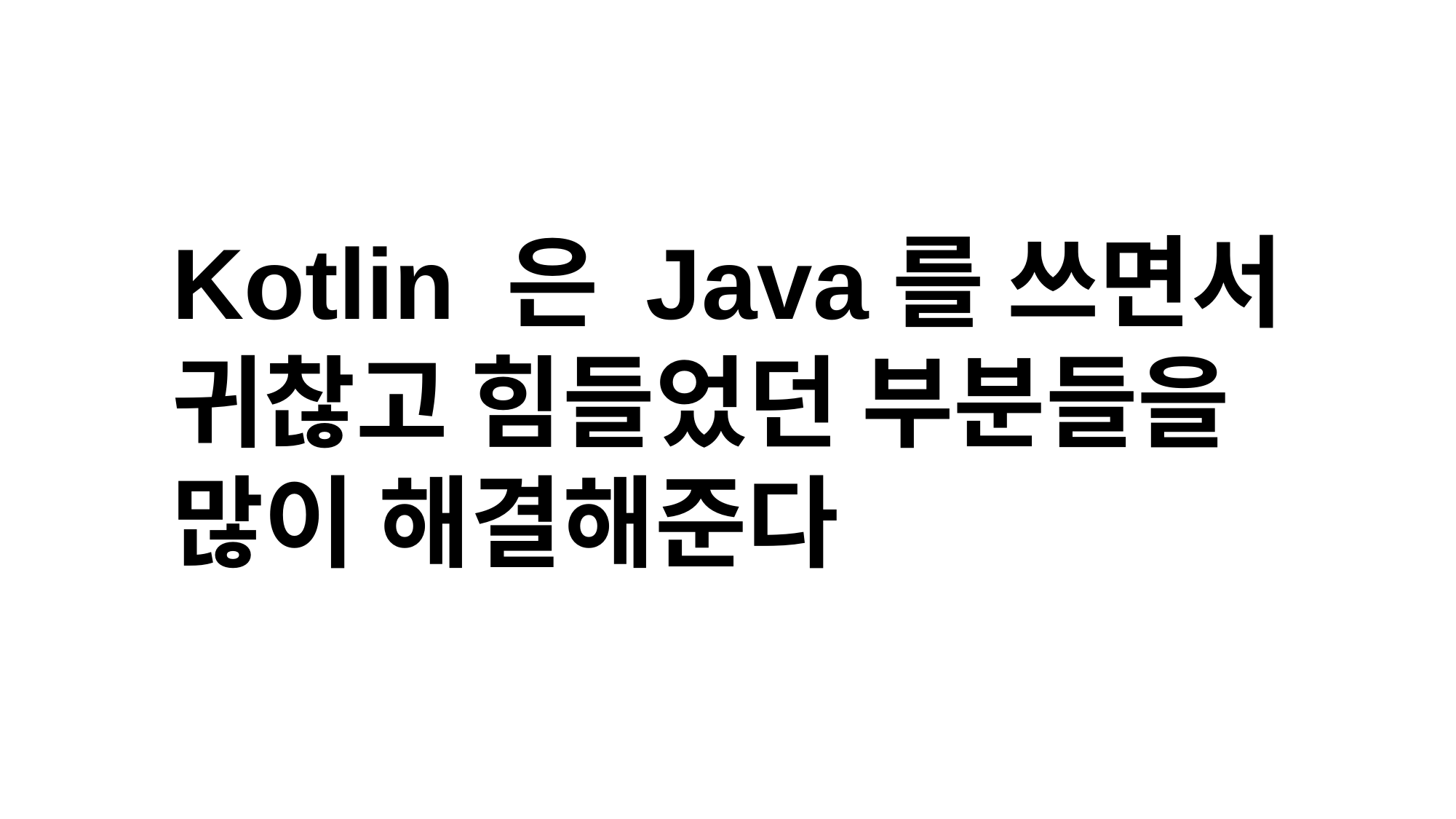

Kotlin 은 Java를 쓰면서
귀찮고 힘들었던 부분들을
많이 해결해준다